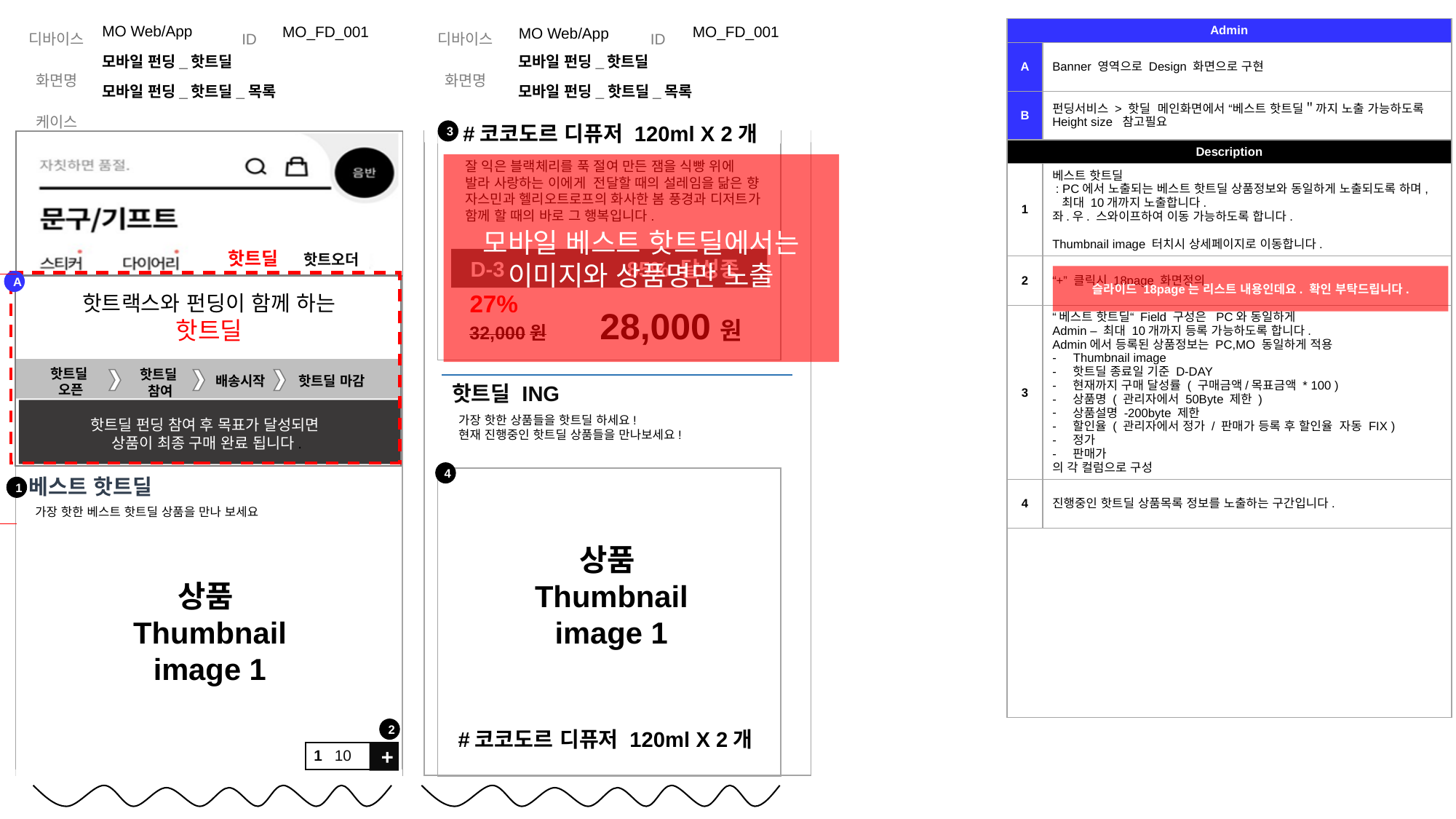

| Admin |  |
| --- | --- |
| A | Banner 영역으로 Design 화면으로 구현 |
| B | 펀딩서비스 > 핫딜 메인화면에서 “베스트 핫트딜＂까지 노출 가능하도록 Height size 참고필요 |
| Description |  |
| 1 | 베스트 핫트딜 : PC에서 노출되는 베스트 핫트딜 상품정보와 동일하게 노출되도록 하며, 최대 10개까지 노출합니다. 좌.우. 스와이프하여 이동 가능하도록 합니다. Thumbnail image 터치시 상세페이지로 이동합니다. |
| 2 | “+” 클릭시 18page 화면정의 |
| 3 | “베스트 핫트딜“ Field 구성은 PC와 동일하게 Admin – 최대 10개까지 등록 가능하도록 합니다. Admin에서 등록된 상품정보는 PC,MO 동일하게 적용 - Thumbnail image 핫트딜 종료일 기준 D-DAY 현재까지 구매 달성률 ( 구매금액/목표금액 \* 100 ) 상품명 ( 관리자에서 50Byte 제한 ) 상품설명 -200byte 제한 할인율 ( 관리자에서 정가 / 판매가 등록 후 할인율 자동 FIX ) 정가 판매가 의 각 컬럼으로 구성 |
| 4 | 진행중인 핫트딜 상품목록 정보를 노출하는 구간입니다. |
|  |  |
MO Web/App
MO_FD_001
MO_FD_001
MO Web/App
# 모바일 펀딩_핫트딜
모바일 펀딩_핫트딜
모바일 펀딩_핫트딜_목록
모바일 펀딩_핫트딜_목록

#코코도르 디퓨저 120ml X 2개
3

잘 익은 블랙체리를 푹 절여 만든 잼을 식빵 위에 발라 사랑하는 이에게  전달할 때의 설레임을 닮은 향
자스민과 헬리오트로프의 화사한 봄 풍경과 디저트가 함께 할 때의 바로 그 행복입니다.
모바일 베스트 핫트딜에서는
이미지와 상품명만 노출
  핫트딜     핫트오더

D-3
85% 달성중
슬라이드 18page는 리스트 내용인데요. 확인 부탁드립니다.
A

27%
핫트랙스와 펀딩이 함께 하는
핫트딜
32,000원        28,000원

핫트딜
오픈
핫트딜
참여
배송시작
핫트딜 마감

B
핫트딜 ING

가장 핫한 상품들을 핫트딜 하세요!
현재 진행중인 핫트딜 상품들을 만나보세요!
핫트딜 펀딩 참여 후 목표가 달성되면
상품이 최종 구매 완료 됩니다.
4
베스트 핫트딜

1
상품
Thumbnail
image 1
가장 핫한 베스트 핫트딜 상품을 만나 보세요
상품
Thumbnail
image 1
2
#코코도르 디퓨저 120ml X 2개
+
1   10